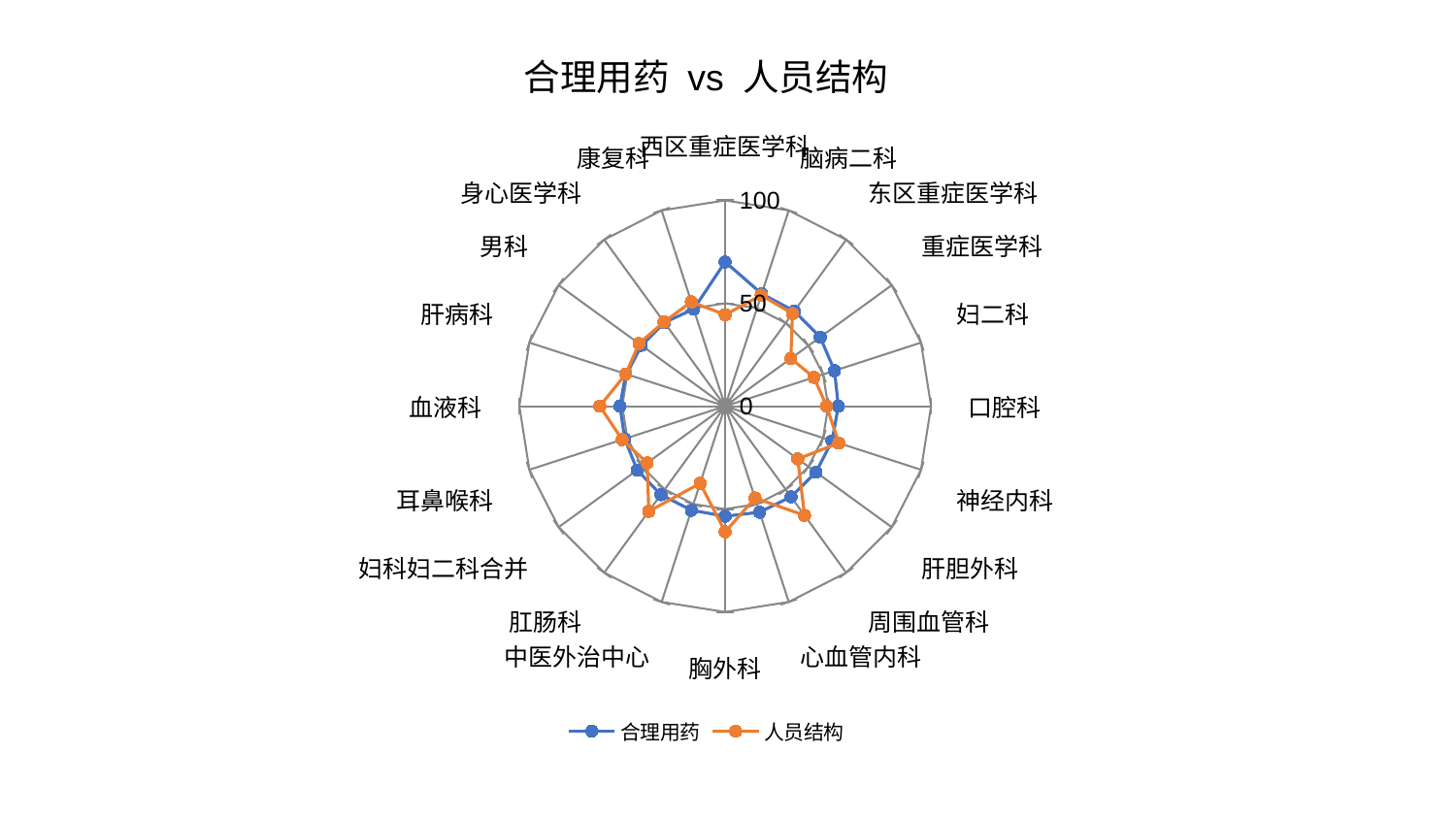

### Chart: 合理用药 vs 人员结构

| Category | 合理用药 | 人员结构 |
|---|---|---|
| 西区重症医学科 | 70.10272687590162 | 44.456660583784995 |
| 脑病二科 | 57.439067407476145 | 56.69461773715861 |
| 东区重症医学科 | 57.14176278521814 | 55.649271777410746 |
| 重症医学科 | 57.0547247727249 | 39.4125955021472 |
| 妇二科 | 55.84059982008003 | 45.33748558215124 |
| 口腔科 | 54.97628499834724 | 49.29831595223982 |
| 神经内科 | 54.58055185314215 | 57.99341502875526 |
| 肝胆外科 | 54.554769488317234 | 43.58375878766895 |
| 周围血管科 | 54.43335165686502 | 65.57949100542523 |
| 心血管内科 | 54.155892312094544 | 46.943231755712574 |
| 胸外科 | 53.48646078116932 | 61.05209818111784 |
| 中医外治中心 | 53.15717073009361 | 39.419371869070986 |
| 肛肠科 | 53.14737011409985 | 63.164174877567085 |
| 妇科妇二科合并 | 52.853542883241346 | 46.867564627975106 |
| 耳鼻喉科 | 51.3374358080178 | 52.65458112576926 |
| 血液科 | 51.10671617785982 | 60.90835740435315 |
| 肝病科 | 50.81323341828407 | 50.75849729532714 |
| 男科 | 50.37363230102019 | 51.77403299765232 |
| 身心医学科 | 50.257544928536134 | 50.61192879312213 |
| 康复科 | 49.59964123346576 | 53.29271727659434 |
116